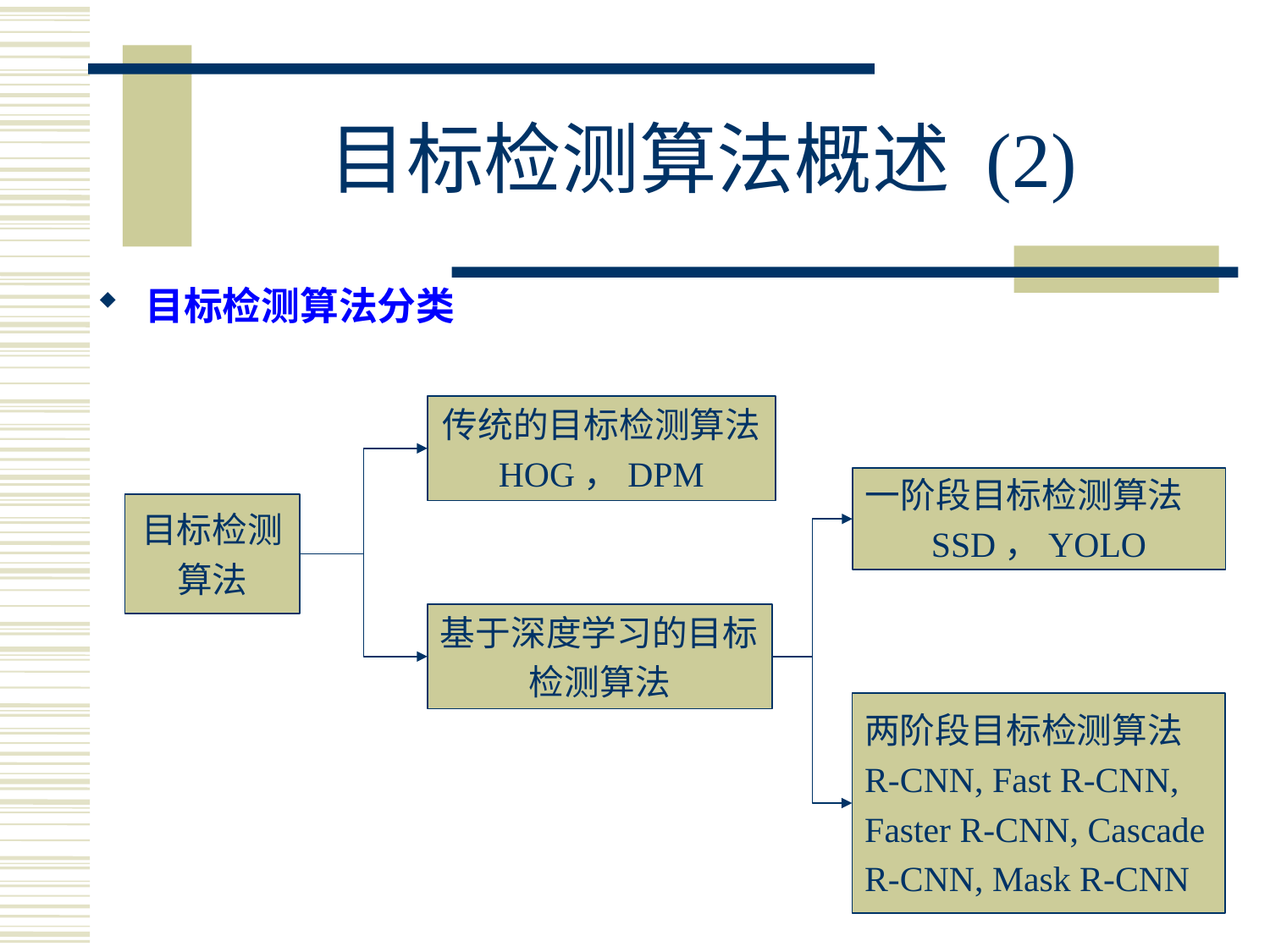

# 目标检测算法概述 (2)
目标检测算法分类
传统的目标检测算法
HOG，DPM
一阶段目标检测算法
SSD，YOLO
目标检测
算法
基于深度学习的目标
检测算法
两阶段目标检测算法
R-CNN, Fast R-CNN,
Faster R-CNN, Cascade
R-CNN, Mask R-CNN